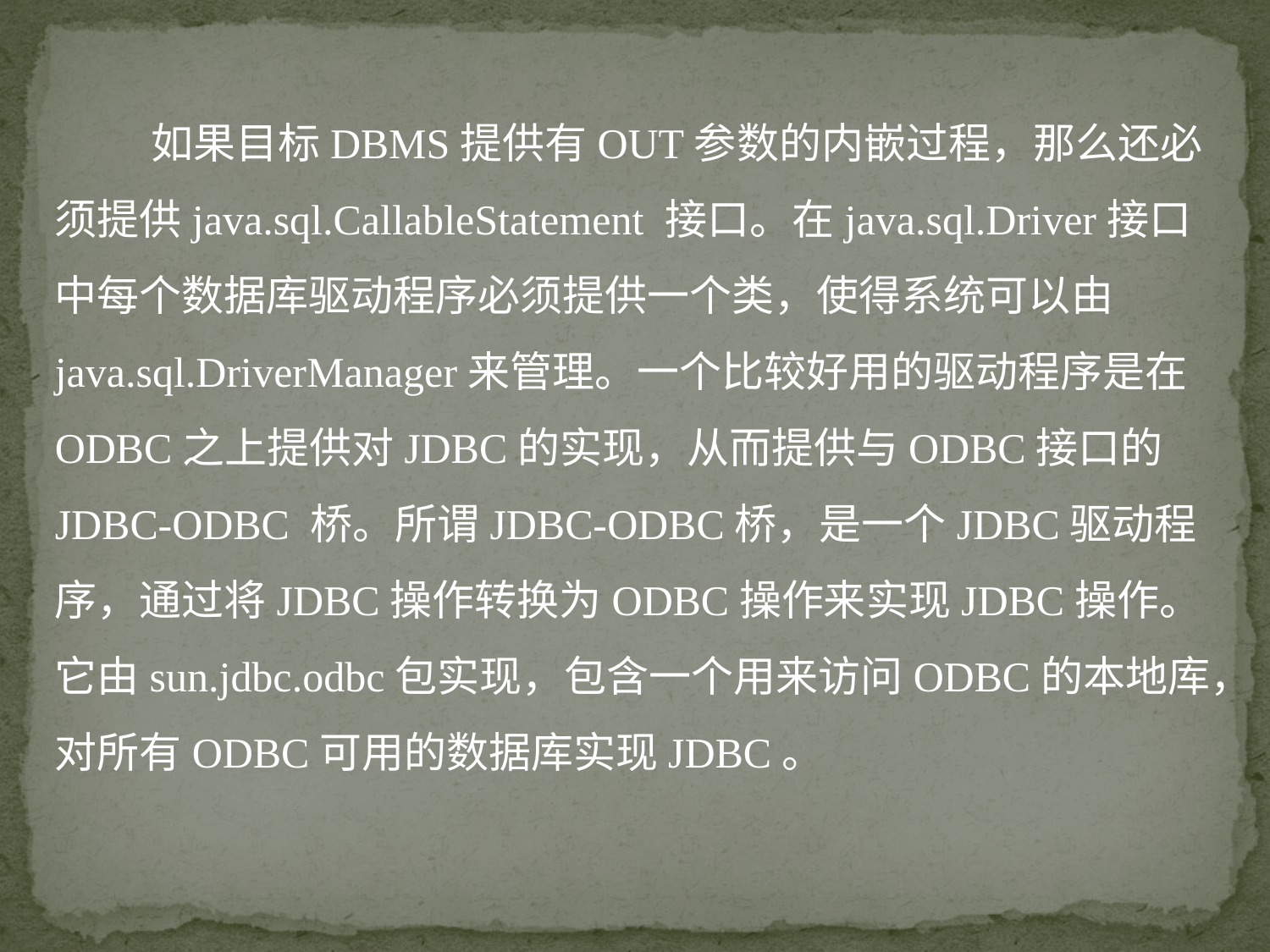

如果目标DBMS提供有OUT参数的内嵌过程，那么还必须提供java.sql.CallableStatement 接口。在java.sql.Driver接口中每个数据库驱动程序必须提供一个类，使得系统可以由 java.sql.DriverManager来管理。一个比较好用的驱动程序是在ODBC之上提供对JDBC的实现，从而提供与ODBC接口的JDBC-ODBC 桥。所谓JDBC-ODBC桥，是一个JDBC驱动程序，通过将JDBC操作转换为ODBC操作来实现JDBC操作。它由sun.jdbc.odbc包实现，包含一个用来访问ODBC的本地库，对所有ODBC可用的数据库实现JDBC。